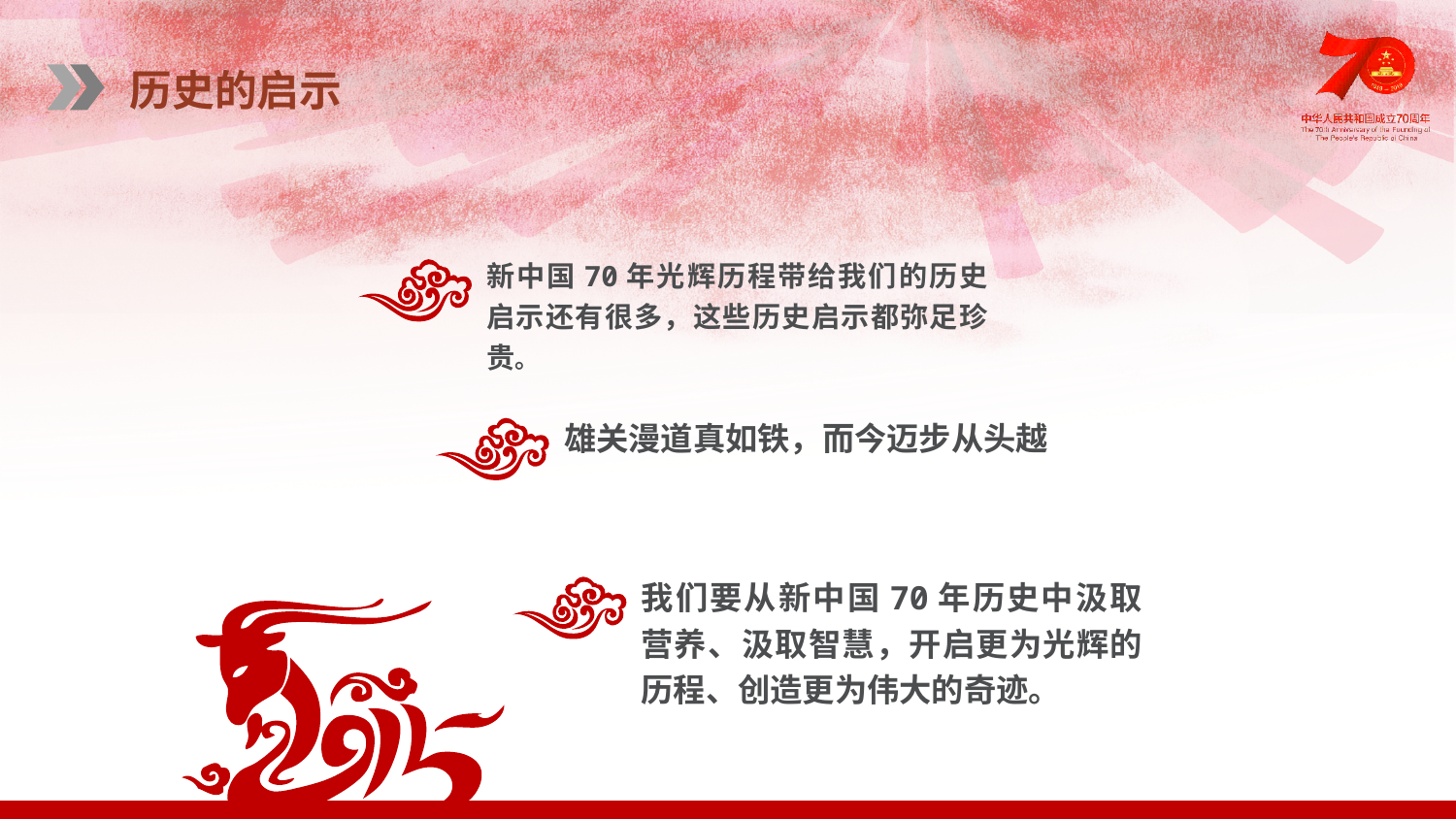

# 历史的启示

新中国70年光辉历程带给我们的历史启示还有很多，这些历史启示都弥足珍贵。

雄关漫道真如铁，而今迈步从头越

我们要从新中国70年历史中汲取营养、汲取智慧，开启更为光辉的历程、创造更为伟大的奇迹。